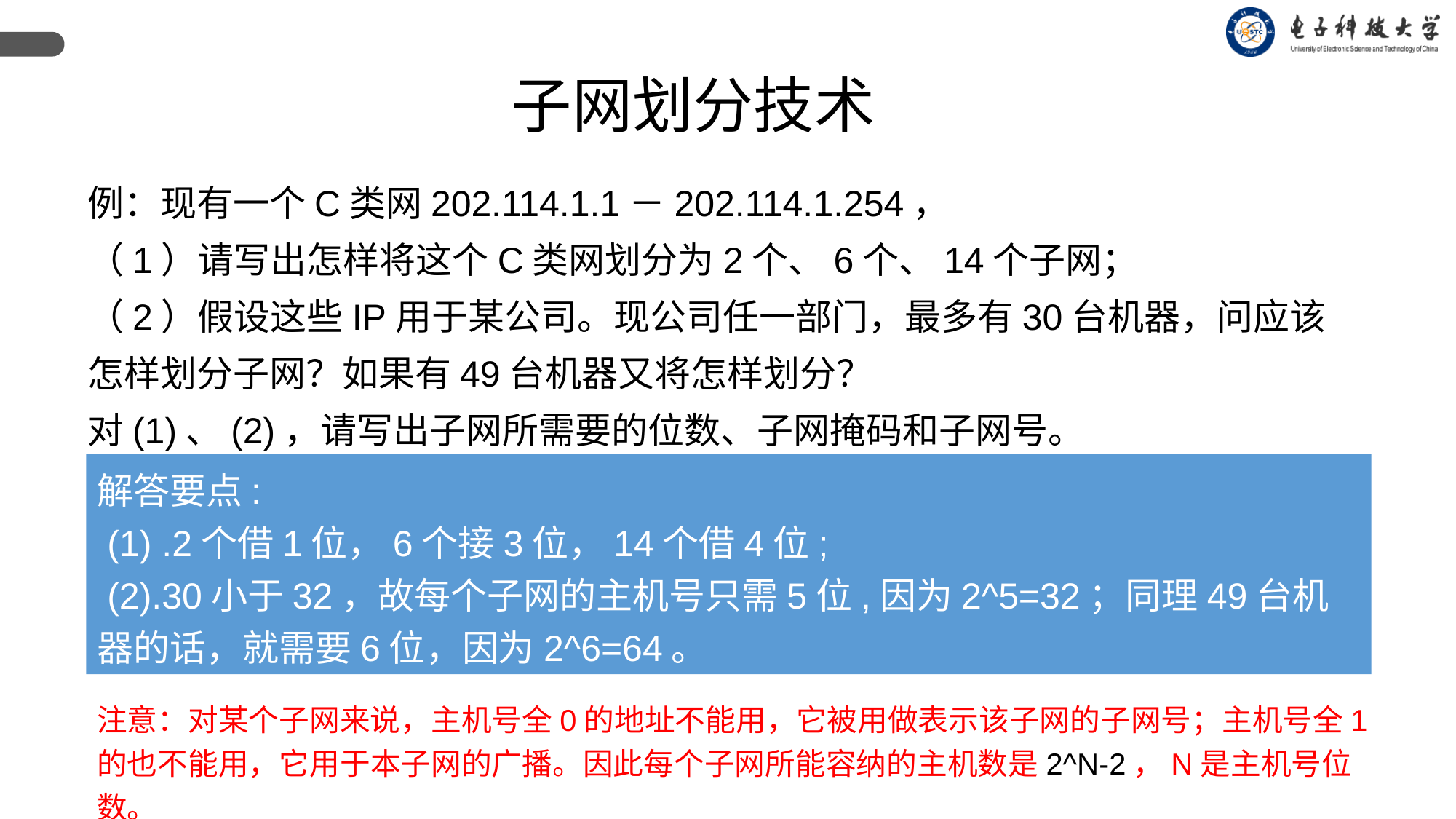

子网划分技术
例：现有一个C类网202.114.1.1－202.114.1.254，
（1）请写出怎样将这个C类网划分为2个、6个、14个子网；
（2）假设这些IP用于某公司。现公司任一部门，最多有30台机器，问应该怎样划分子网？如果有49台机器又将怎样划分？
对(1)、(2)，请写出子网所需要的位数、子网掩码和子网号。
解答要点:
 (1) .2个借1位，6个接3位，14个借4位;
 (2).30小于32，故每个子网的主机号只需5位,因为2^5=32；同理49台机器的话，就需要6位，因为2^6=64。
注意：对某个子网来说，主机号全0的地址不能用，它被用做表示该子网的子网号；主机号全1的也不能用，它用于本子网的广播。因此每个子网所能容纳的主机数是2^N-2，N是主机号位数。